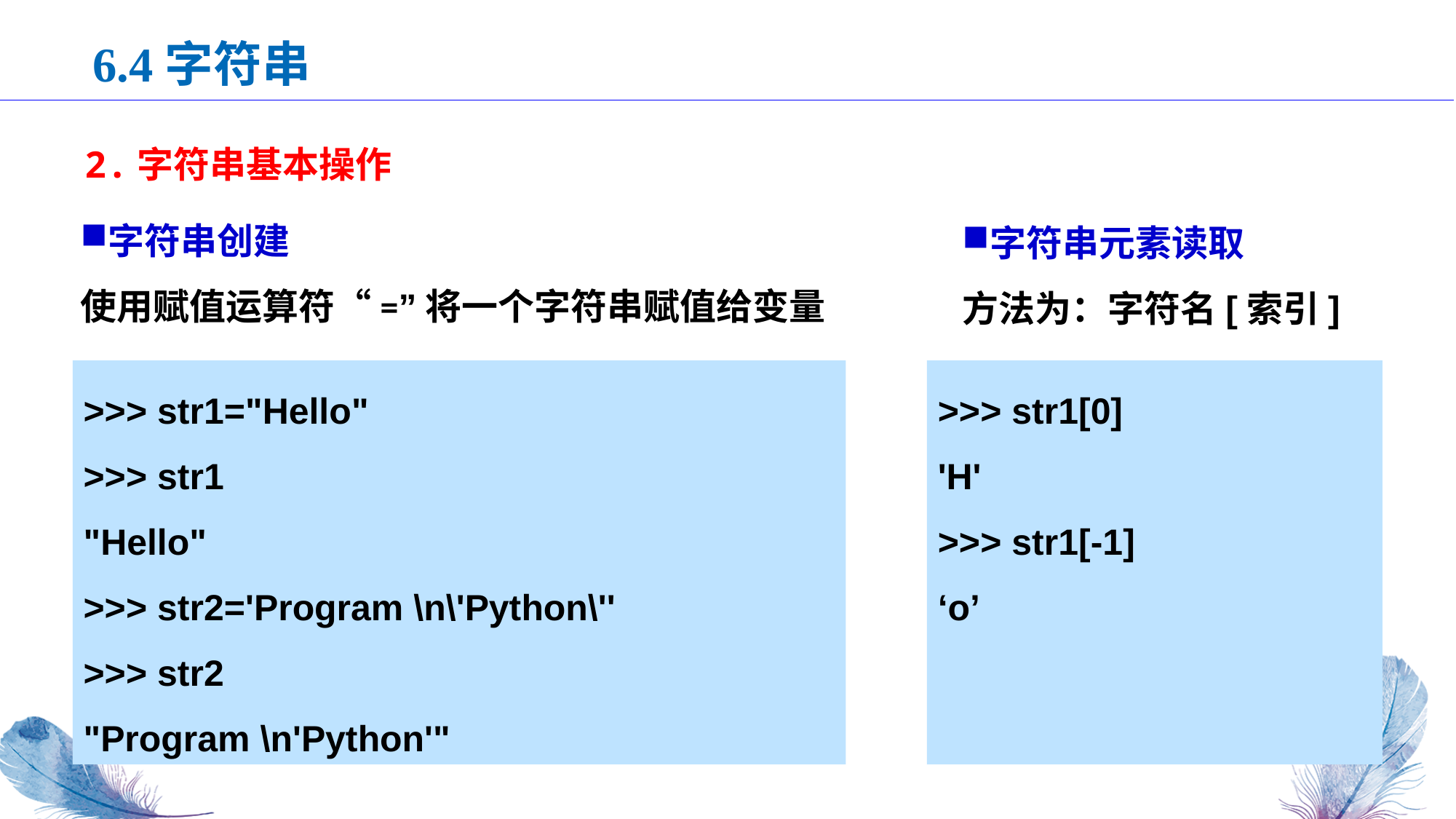

6.4字符串
2.字符串基本操作
字符串创建
使用赋值运算符“=”将一个字符串赋值给变量
字符串元素读取
方法为：字符名[索引]
>>> str1="Hello"
>>> str1
"Hello"
>>> str2='Program \n\'Python\''
>>> str2
"Program \n'Python'"
>>> str1[0]
'H'
>>> str1[-1]
‘o’